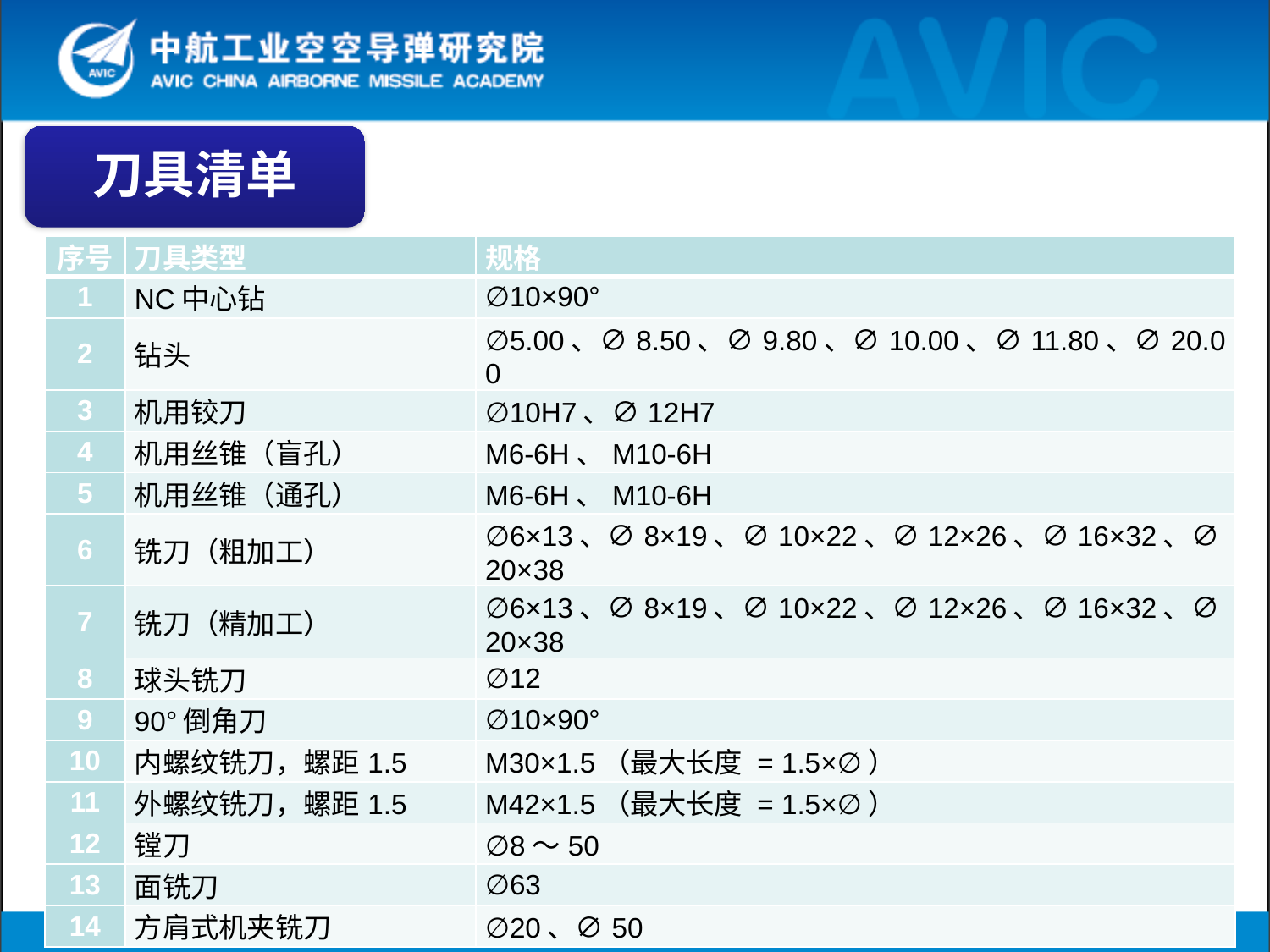

刀具清单
| 序号 | 刀具类型 | 规格 |
| --- | --- | --- |
| 1 | NC中心钻 | ∅10×90° |
| 2 | 钻头 | ∅5.00、∅8.50、∅9.80、∅10.00、∅11.80、∅20.00 |
| 3 | 机用铰刀 | ∅10H7、∅12H7 |
| 4 | 机用丝锥（盲孔） | M6-6H、M10-6H |
| 5 | 机用丝锥（通孔） | M6-6H、M10-6H |
| 6 | 铣刀（粗加工） | ∅6×13、∅8×19、∅10×22、∅12×26、∅16×32、∅20×38 |
| 7 | 铣刀（精加工） | ∅6×13、∅8×19、∅10×22、∅12×26、∅16×32、∅20×38 |
| 8 | 球头铣刀 | ∅12 |
| 9 | 90°倒角刀 | ∅10×90° |
| 10 | 内螺纹铣刀，螺距1.5 | M30×1.5（最大长度 = 1.5×∅） |
| 11 | 外螺纹铣刀，螺距1.5 | M42×1.5（最大长度 = 1.5×∅） |
| 12 | 镗刀 | ∅8～50 |
| 13 | 面铣刀 | ∅63 |
| 14 | 方肩式机夹铣刀 | ∅20、∅50 |